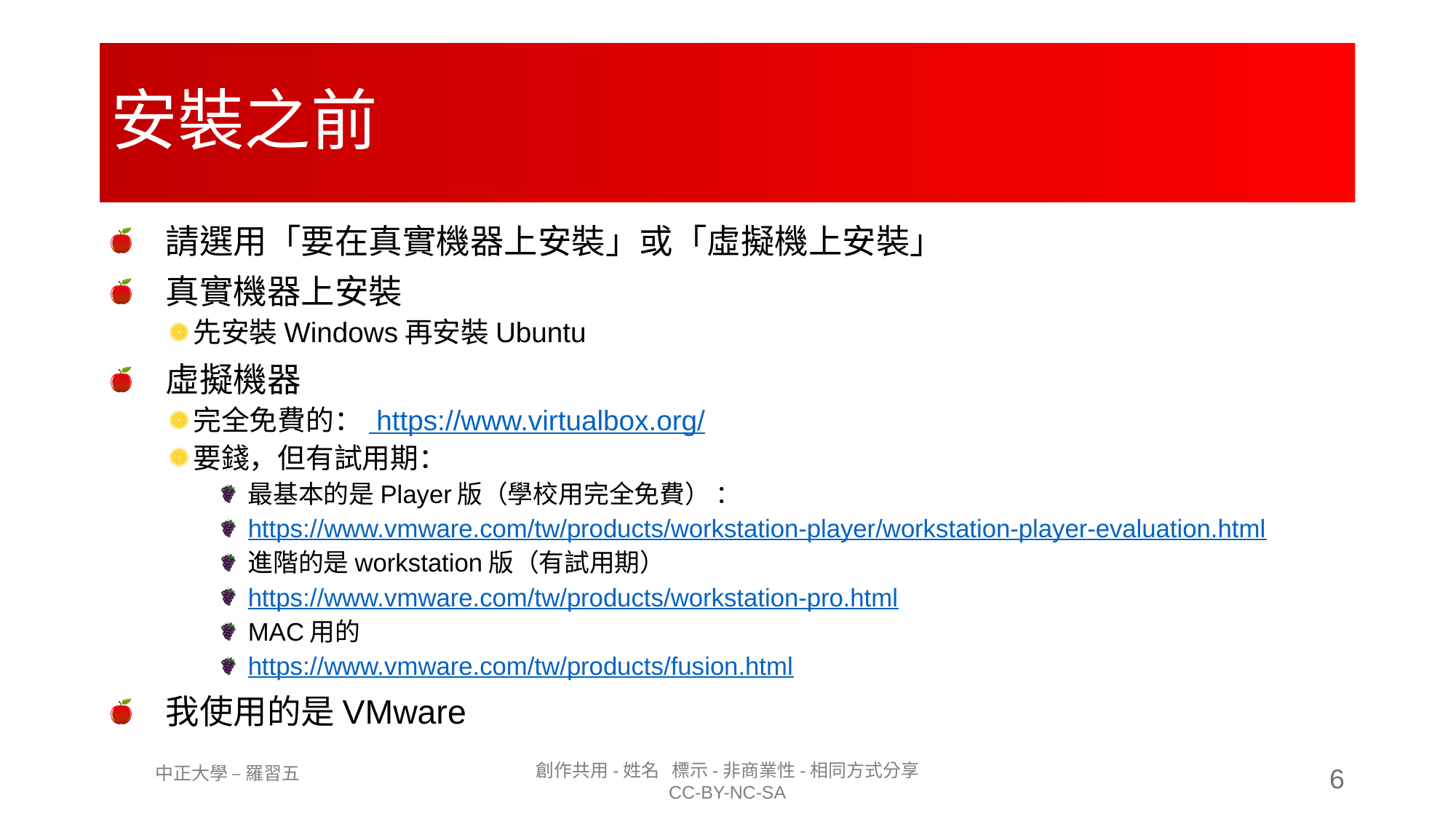

# 安裝之前
請選用「要在真實機器上安裝」或「虛擬機上安裝」
真實機器上安裝
先安裝Windows再安裝Ubuntu
虛擬機器
完全免費的： https://www.virtualbox.org/
要錢，但有試用期：
最基本的是Player版（學校用完全免費） ：
https://www.vmware.com/tw/products/workstation-player/workstation-player-evaluation.html
進階的是workstation版（有試用期）
https://www.vmware.com/tw/products/workstation-pro.html
MAC用的
https://www.vmware.com/tw/products/fusion.html
我使用的是VMware